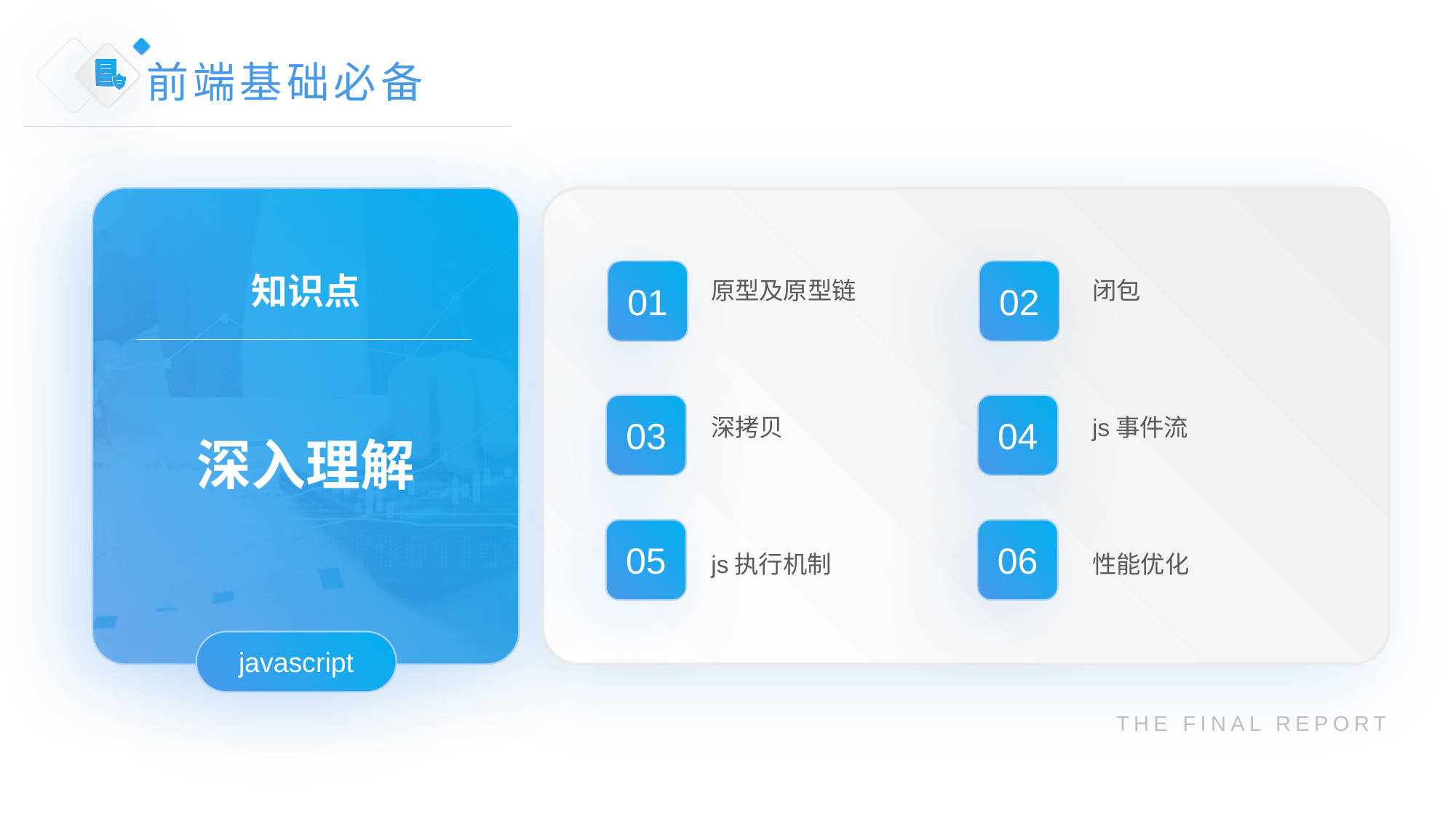

前端基础必备

原型及原型链
闭包
01
02
知识点
03
04
深拷贝
js事件流
深入理解
05
06
js执行机制
性能优化
javascript
THE FINAL REPORT